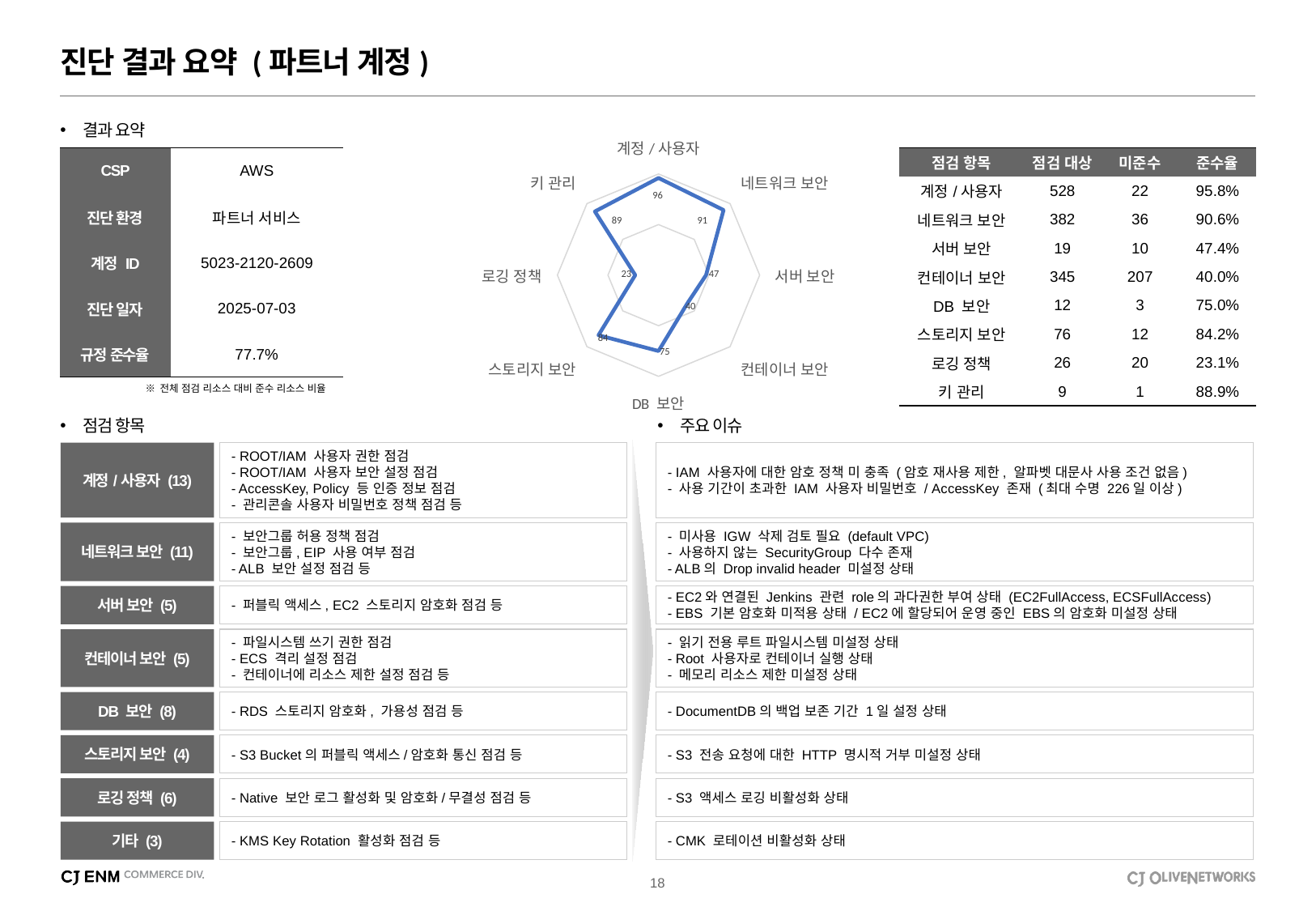

진단 결과 요약 (파트너 계정)

### Chart

| Category | 계열 1 |
|---|---|
| 계정/사용자 | 96.0 |
| 네트워크 보안 | 91.0 |
| 서버 보안 | 47.0 |
| 컨테이너 보안 | 40.0 |
| DB 보안 | 75.0 |
| 스토리지 보안 | 84.0 |
| 로깅 정책 | 23.0 |
| 키 관리 | 89.0 |
결과 요약
| 점검 항목 | 점검 대상 | 미준수 | 준수율 |
| --- | --- | --- | --- |
| 계정/사용자 | 528 | 22 | 95.8% |
| 네트워크 보안 | 382 | 36 | 90.6% |
| 서버 보안 | 19 | 10 | 47.4% |
| 컨테이너 보안 | 345 | 207 | 40.0% |
| DB 보안 | 12 | 3 | 75.0% |
| 스토리지 보안 | 76 | 12 | 84.2% |
| 로깅 정책 | 26 | 20 | 23.1% |
| 키 관리 | 9 | 1 | 88.9% |
| CSP | AWS |
| --- | --- |
| 진단 환경 | 파트너 서비스 |
| 계정 ID | 5023-2120-2609 |
| 진단 일자 | 2025-07-03 |
| 규정 준수율 | 77.7% |
※ 전체 점검 리소스 대비 준수 리소스 비율
점검 항목
주요 이슈

계정/사용자 (13)
- ROOT/IAM 사용자 권한 점검
- ROOT/IAM 사용자 보안 설정 점검
- AccessKey, Policy 등 인증 정보 점검
- 관리콘솔 사용자 비밀번호 정책 점검 등
- IAM 사용자에 대한 암호 정책 미 충족 (암호 재사용 제한, 알파벳 대문사 사용 조건 없음)
- 사용 기간이 초과한 IAM 사용자 비밀번호 / AccessKey 존재 (최대 수명 226일 이상)
네트워크 보안 (11)
- 보안그룹 허용 정책 점검
- 보안그룹, EIP 사용 여부 점검
- ALB 보안 설정 점검 등
- 미사용 IGW 삭제 검토 필요 (default VPC)
- 사용하지 않는 SecurityGroup 다수 존재
- ALB의 Drop invalid header 미설정 상태
서버 보안 (5)
- 퍼블릭 액세스, EC2 스토리지 암호화 점검 등
- EC2와 연결된 Jenkins 관련 role의 과다권한 부여 상태 (EC2FullAccess, ECSFullAccess)
- EBS 기본 암호화 미적용 상태 / EC2에 할당되어 운영 중인 EBS의 암호화 미설정 상태
컨테이너 보안 (5)
- 파일시스템 쓰기 권한 점검
- ECS 격리 설정 점검
- 컨테이너에 리소스 제한 설정 점검 등
- 읽기 전용 루트 파일시스템 미설정 상태
- Root 사용자로 컨테이너 실행 상태
- 메모리 리소스 제한 미설정 상태

DB 보안 (8)
- RDS 스토리지 암호화, 가용성 점검 등
- DocumentDB의 백업 보존 기간 1일 설정 상태
스토리지 보안 (4)
- S3 Bucket의 퍼블릭 액세스/암호화 통신 점검 등
- S3 전송 요청에 대한 HTTP 명시적 거부 미설정 상태
로깅 정책 (6)
- Native 보안 로그 활성화 및 암호화/무결성 점검 등
- S3 액세스 로깅 비활성화 상태
기타 (3)
- KMS Key Rotation 활성화 점검 등
- CMK 로테이션 비활성화 상태